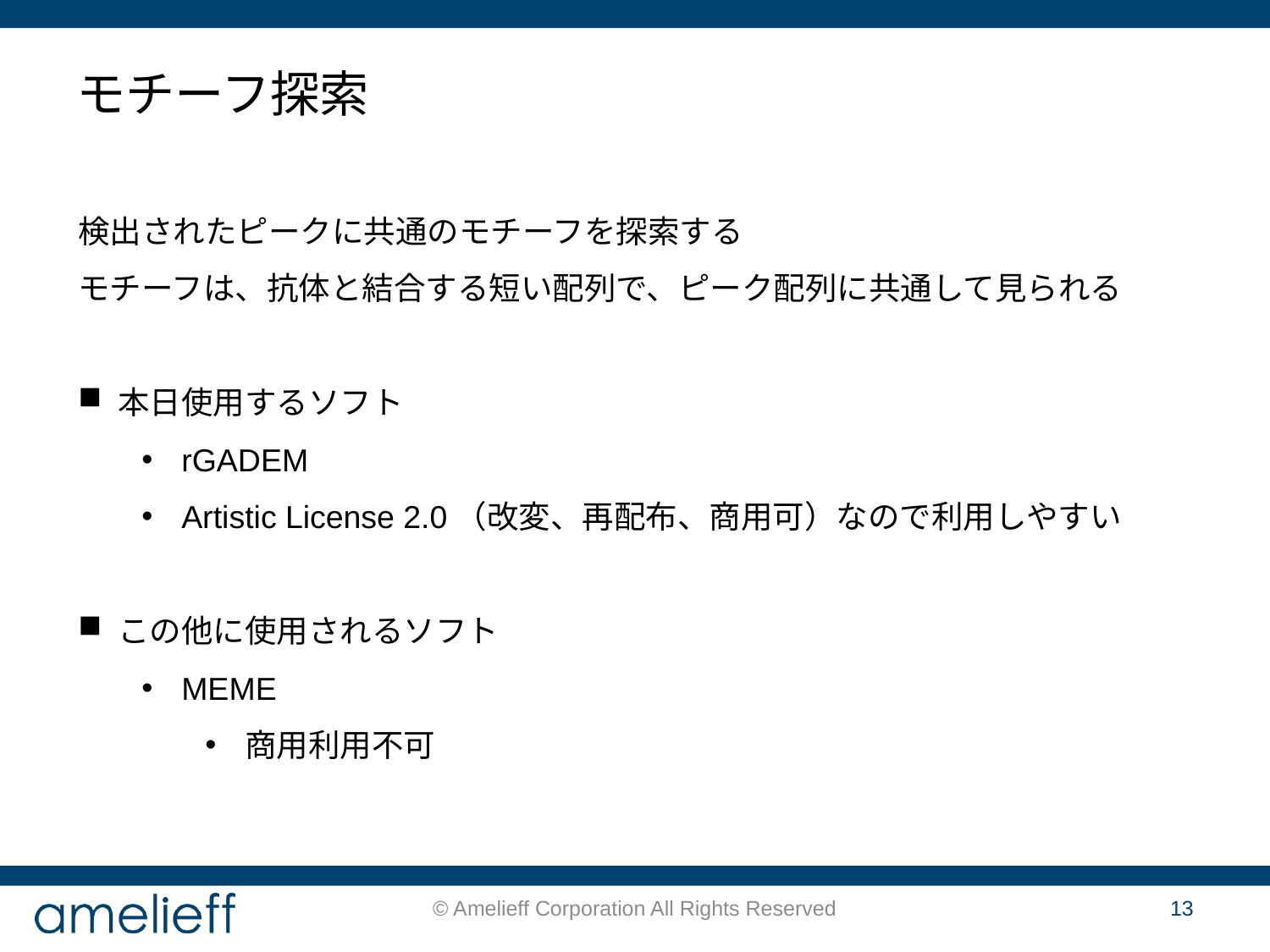

# モチーフ探索
検出されたピークに共通のモチーフを探索する
モチーフは、抗体と結合する短い配列で、ピーク配列に共通して見られる

本日使用するソフト
rGADEM
Artistic License 2.0（改変、再配布、商用可）なので利用しやすい

この他に使用されるソフト
MEME
商用利用不可
© Amelieff Corporation All Rights Reserved
13